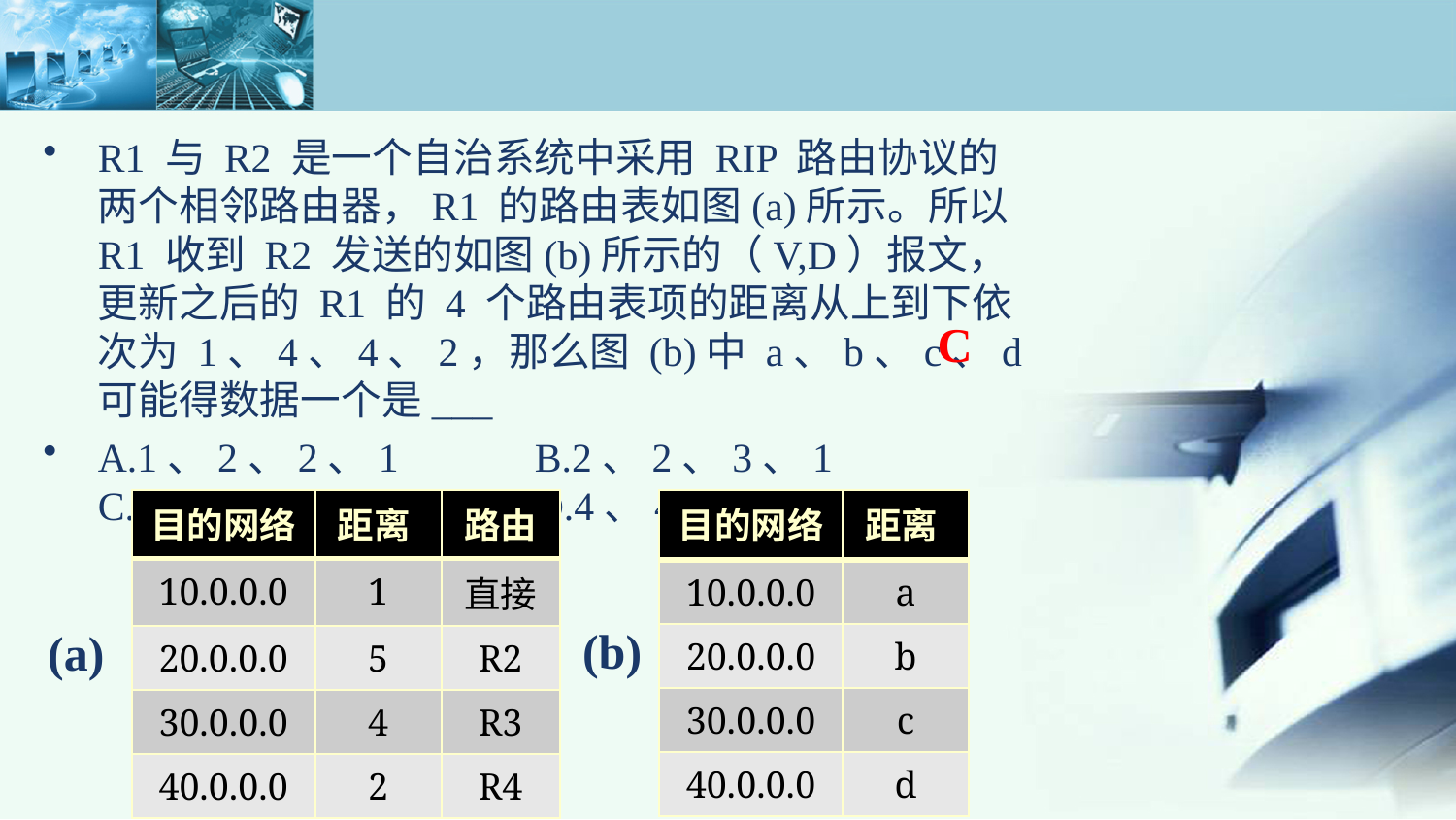

R1 与 R2 是一个自治系统中采用 RIP 路由协议的两个相邻路由器，R1 的路由表如图(a)所示。所以 R1 收到 R2 发送的如图(b)所示的（V,D）报文，更新之后的 R1 的 4 个路由表项的距离从上到下依次为 1、4、4、2，那么图 (b)中 a、b、c、d 可能得数据一个是___
A.1、2、2、1	B.2、2、3、1
C.3、3、3、1	D.4、4、3、2
C
| 目的网络 | 距离 | 路由 |
| --- | --- | --- |
| 10.0.0.0 | 1 | 直接 |
| 20.0.0.0 | 5 | R2 |
| 30.0.0.0 | 4 | R3 |
| 40.0.0.0 | 2 | R4 |
| 目的网络 | 距离 |
| --- | --- |
| 10.0.0.0 | a |
| 20.0.0.0 | b |
| 30.0.0.0 | c |
| 40.0.0.0 | d |
(b)
(a)